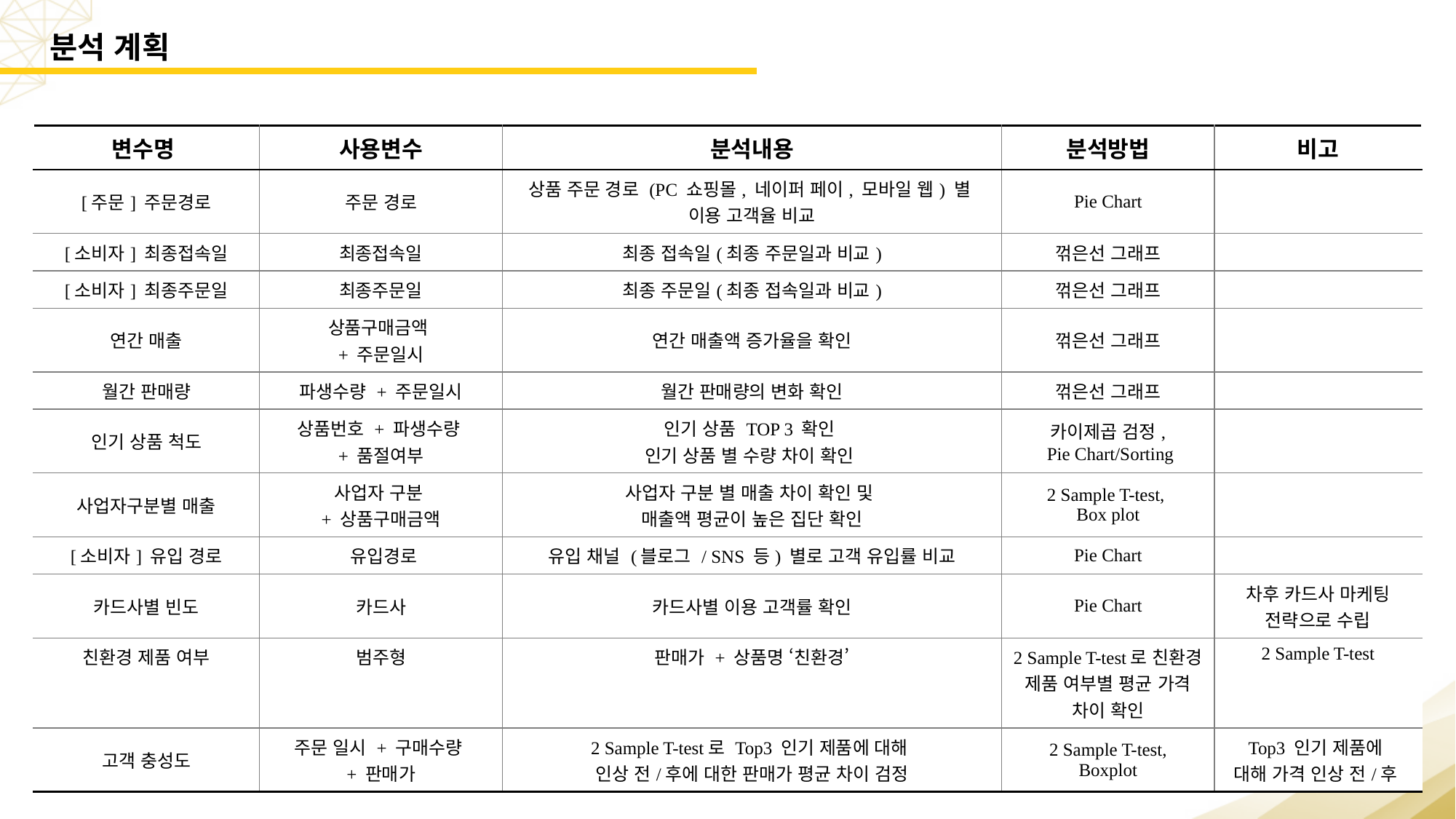

분석 계획
| 변수명 | 사용변수 | 분석내용 | 분석방법 | 비고 |
| --- | --- | --- | --- | --- |
| [주문] 주문경로 | 주문 경로 | 상품 주문 경로 (PC 쇼핑몰, 네이퍼 페이, 모바일 웹) 별 이용 고객율 비교 | Pie Chart |  |
| [소비자] 최종접속일 | 최종접속일 | 최종 접속일(최종 주문일과 비교) | 꺾은선 그래프 |  |
| [소비자] 최종주문일 | 최종주문일 | 최종 주문일(최종 접속일과 비교) | 꺾은선 그래프 |  |
| 연간 매출 | 상품구매금액 + 주문일시 | 연간 매출액 증가율을 확인 | 꺾은선 그래프 |  |
| 월간 판매량 | 파생수량 + 주문일시 | 월간 판매량의 변화 확인 | 꺾은선 그래프 |  |
| 인기 상품 척도 | 상품번호 + 파생수량 + 품절여부 | 인기 상품 TOP 3 확인 인기 상품 별 수량 차이 확인 | 카이제곱 검정, Pie Chart/Sorting |  |
| 사업자구분별 매출 | 사업자 구분 + 상품구매금액 | 사업자 구분 별 매출 차이 확인 및 매출액 평균이 높은 집단 확인 | 2 Sample T-test, Box plot |  |
| [소비자] 유입 경로​ | ​유입경로 | 유입 채널 (블로그 / SNS 등)​ 별로 고객 유입률 비교 | Pie Chart​ |  |
| 카드사별 빈도 | 카드사 | 카드사별 이용 고객률 확인 | Pie Chart | 차후 카드사 마케팅 전략으로 수립 |
| 친환경 제품 여부 | 범주형 | 판매가 + 상품명 ‘친환경’ | 2 Sample T-test로 친환경 제품 여부별 평균 가격 차이 확인 | 2 Sample T-test |
| 고객 충성도 | 주문 일시 + 구매수량 + 판매가 | 2 Sample T-test로 Top3 인기 제품에 대해 인상 전/후에 대한 판매가 평균 차이 검정 | 2 Sample T-test, Boxplot | Top3 인기 제품에 대해 가격 인상 전/후 |